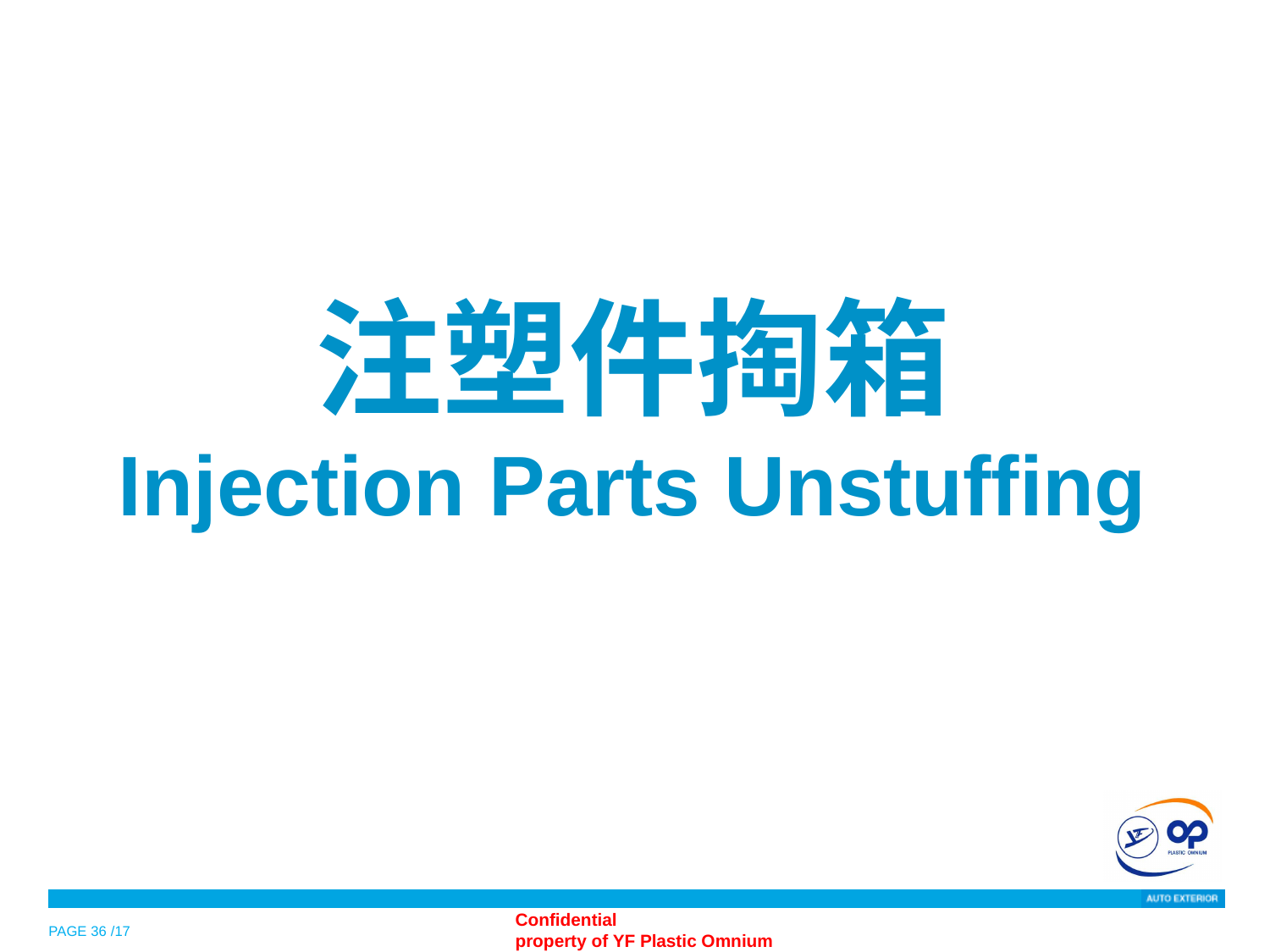

注塑件掏箱
Injection Parts Unstuffing
PAGE 36 /17